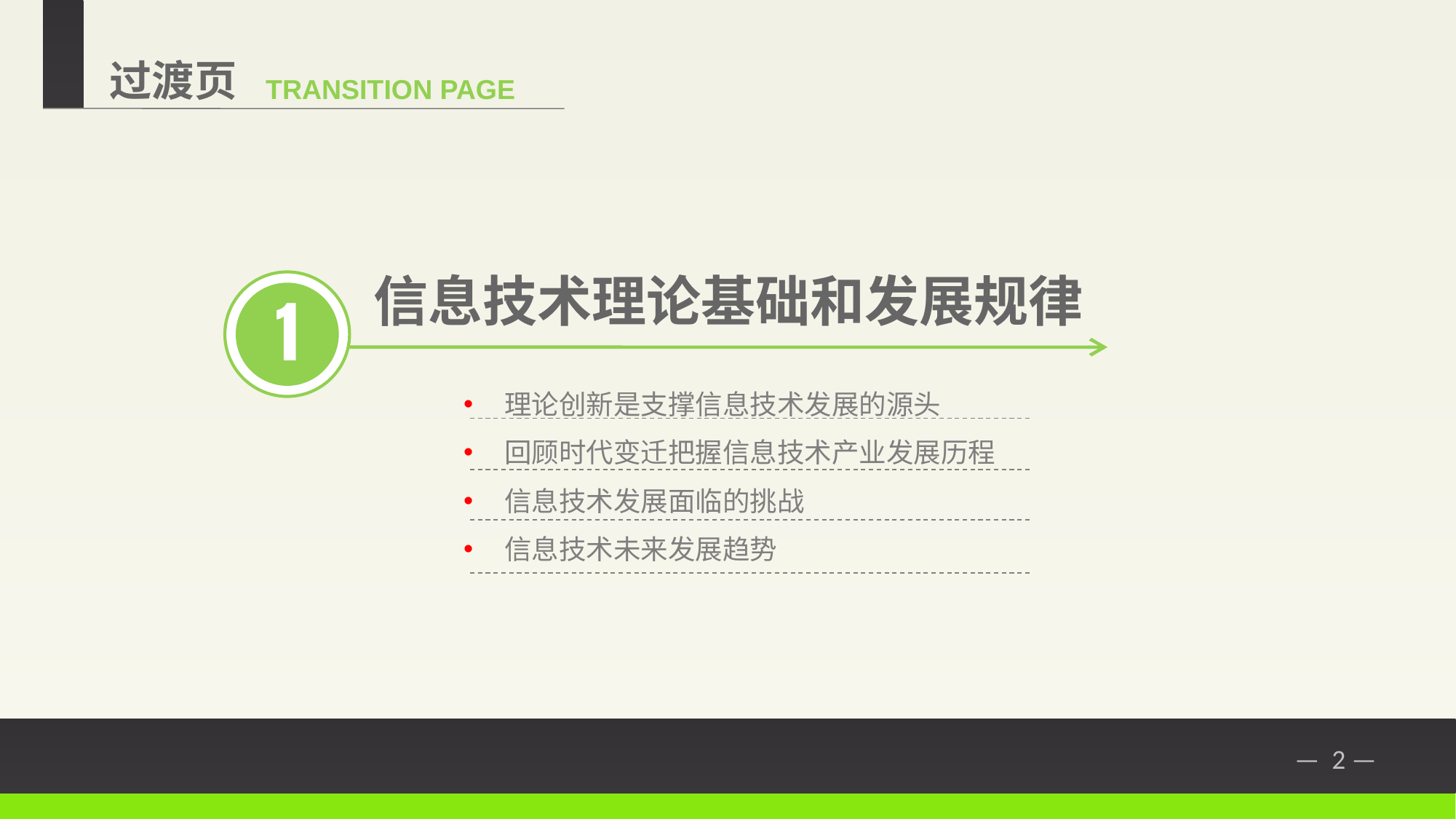

过渡页
TRANSITION PAGE

信息技术理论基础和发展规律

1

理论创新是支撑信息技术发展的源头
回顾时代变迁把握信息技术产业发展历程
信息技术发展面临的挑战
信息技术未来发展趋势